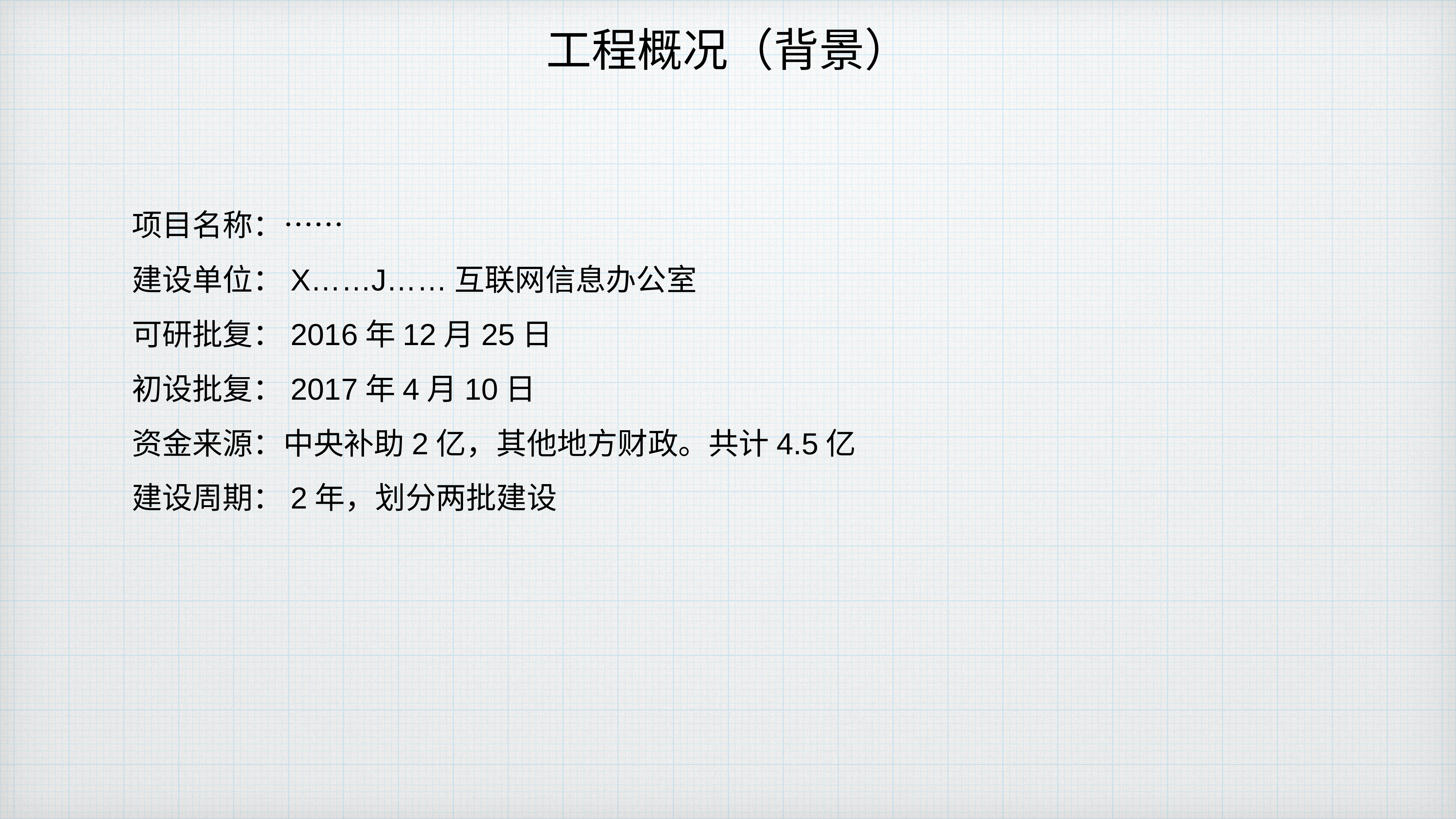

# 工程概况（背景）
项目名称：……
建设单位：X……J……互联网信息办公室
可研批复：2016年12月25日
初设批复：2017年4月10日
资金来源：中央补助2亿，其他地方财政。共计4.5亿
建设周期：2年，划分两批建设